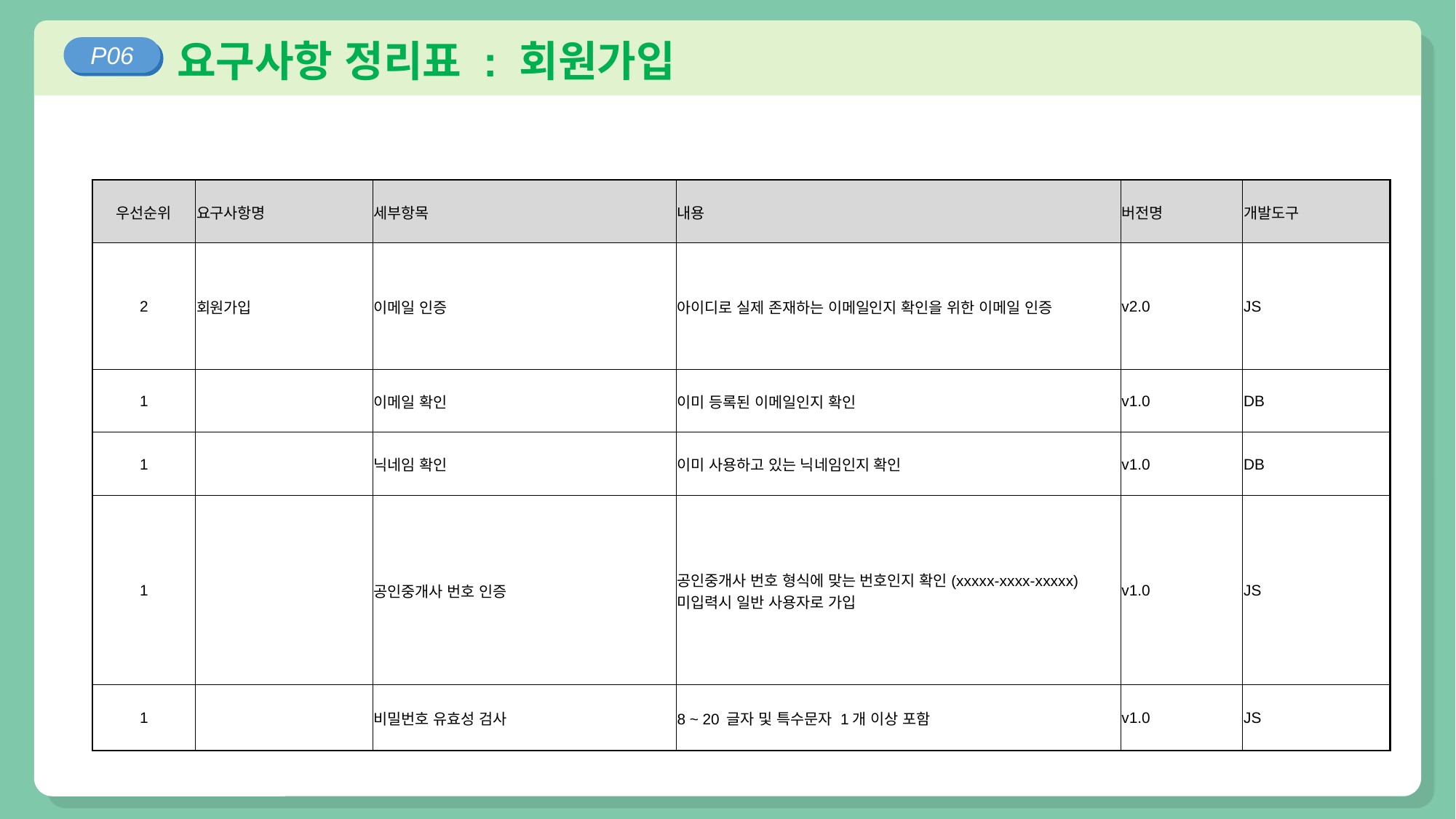

요구사항 정리표 : 회원가입
P06
| 우선순위 | 요구사항명 | 세부항목 | 내용 | 버전명 | 개발도구 |
| --- | --- | --- | --- | --- | --- |
| 2 | 회원가입 | 이메일 인증 | 아이디로 실제 존재하는 이메일인지 확인을 위한 이메일 인증 | v2.0 | JS |
| 1 |  | 이메일 확인 | 이미 등록된 이메일인지 확인 | v1.0 | DB |
| 1 |  | 닉네임 확인 | 이미 사용하고 있는 닉네임인지 확인 | v1.0 | DB |
| 1 |  | 공인중개사 번호 인증 | 공인중개사 번호 형식에 맞는 번호인지 확인(xxxxx-xxxx-xxxxx) 미입력시 일반 사용자로 가입 | v1.0 | JS |
| 1 |  | 비밀번호 유효성 검사 | 8 ~ 20 글자 및 특수문자 1개 이상 포함 | v1.0 | JS |